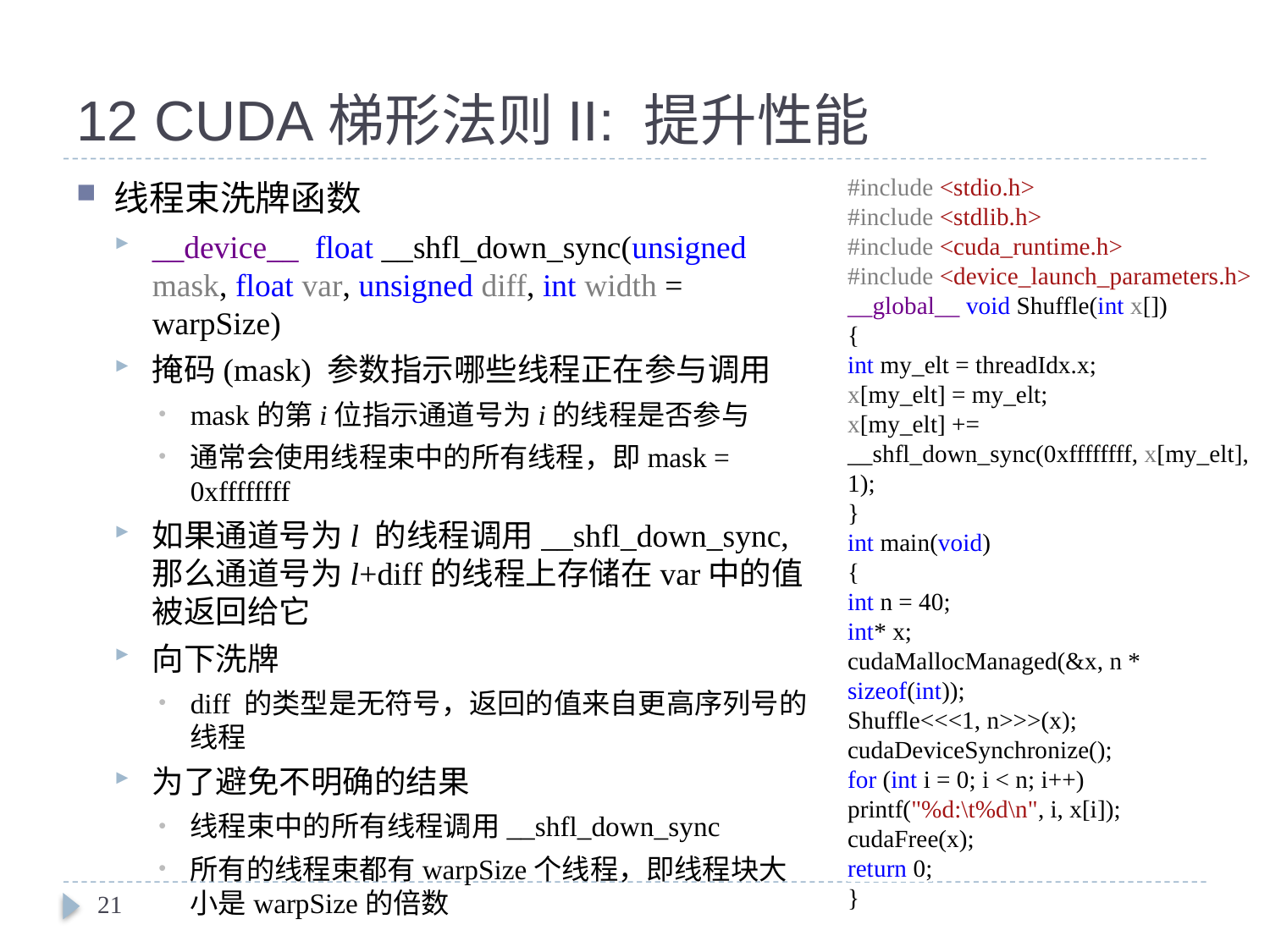

# 12 CUDA梯形法则II: 提升性能
#include <stdio.h>
#include <stdlib.h>
#include <cuda_runtime.h>
#include <device_launch_parameters.h>
__global__ void Shuffle(int x[])
{
int my_elt = threadIdx.x;
x[my_elt] = my_elt;
x[my_elt] += __shfl_down_sync(0xffffffff, x[my_elt], 1);
}
int main(void)
{
int n = 40;
int* x;
cudaMallocManaged(&x, n * sizeof(int));
Shuffle<<<1, n>>>(x);
cudaDeviceSynchronize();
for (int i = 0; i < n; i++)
printf("%d:\t%d\n", i, x[i]);
cudaFree(x);
return 0;
}
线程束洗牌函数
__device__  float __shfl_down_sync(unsigned mask, float var, unsigned diff, int width = warpSize)
掩码(mask) 参数指示哪些线程正在参与调用
mask的第i位指示通道号为i的线程是否参与
通常会使用线程束中的所有线程，即mask = 0xffffffff
如果通道号为l 的线程调用__shfl_down_sync, 那么通道号为l+diff的线程上存储在var中的值被返回给它
向下洗牌
diff 的类型是无符号，返回的值来自更高序列号的线程
为了避免不明确的结果
线程束中的所有线程调用__shfl_down_sync
所有的线程束都有warpSize个线程，即线程块大小是warpSize的倍数
21